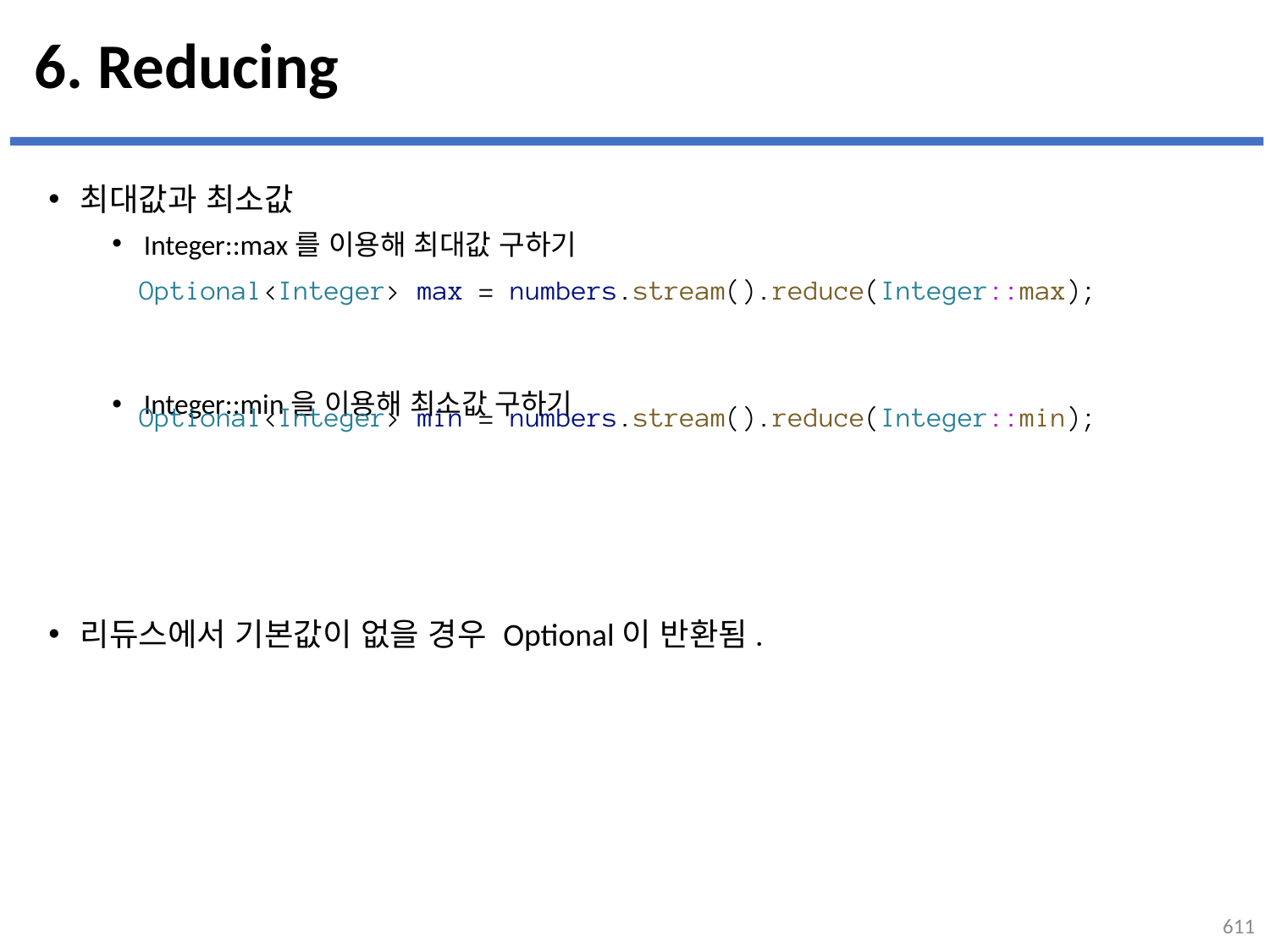

# 6. Reducing
최대값과 최소값
Integer::max를 이용해 최대값 구하기

Integer::min을 이용해 최소값 구하기

리듀스에서 기본값이 없을 경우 Optional이 반환됨.

Optional<Integer> max = numbers.stream().reduce(Integer::max);
Optional<Integer> min = numbers.stream().reduce(Integer::min);
611